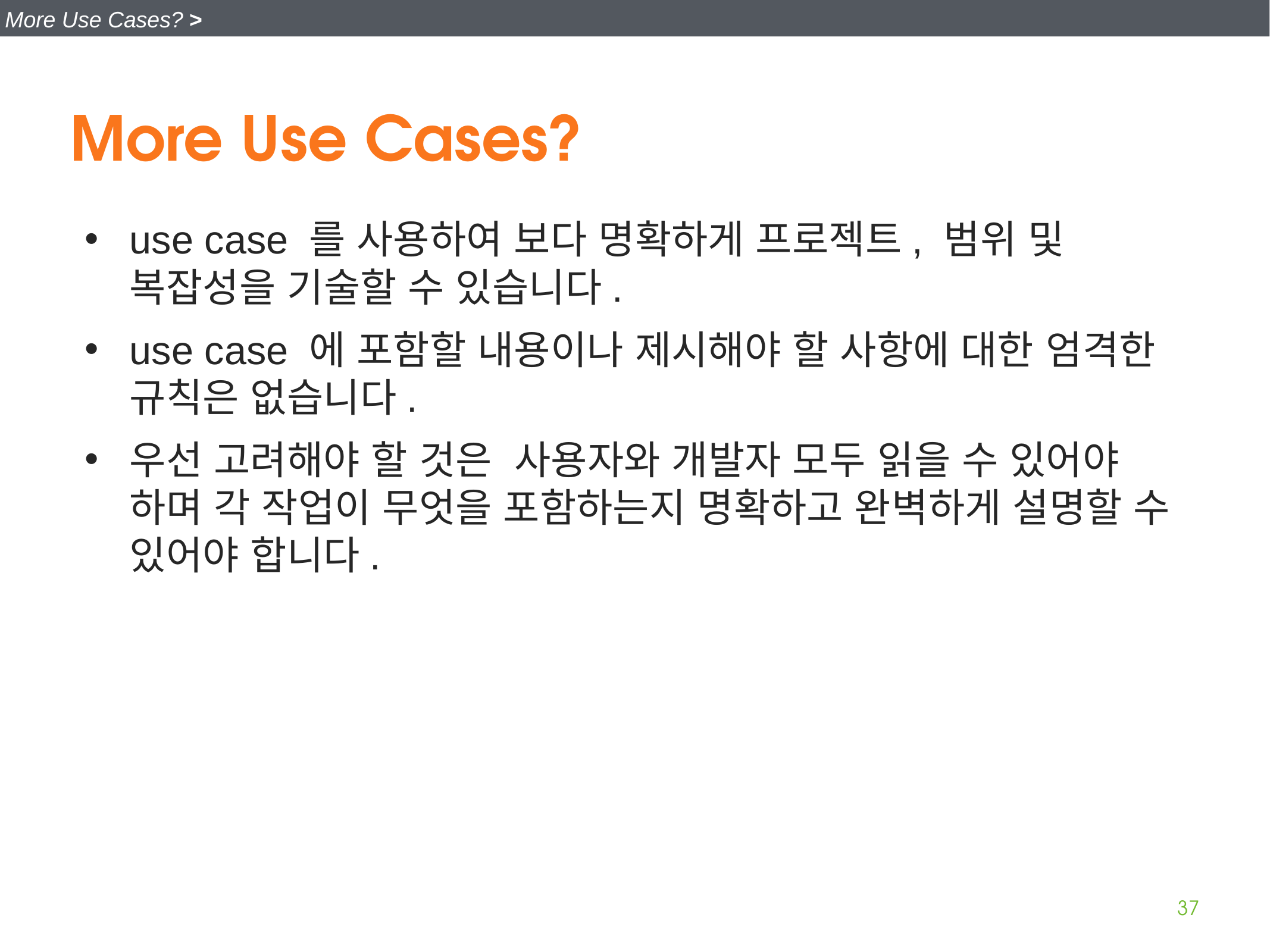

More Use Cases? >
# More Use Cases?
use case 를 사용하여 보다 명확하게 프로젝트, 범위 및 복잡성을 기술할 수 있습니다.
use case 에 포함할 내용이나 제시해야 할 사항에 대한 엄격한 규칙은 없습니다.
우선 고려해야 할 것은  사용자와 개발자 모두 읽을 수 있어야 하며 각 작업이 무엇을 포함하는지 명확하고 완벽하게 설명할 수 있어야 합니다.
37